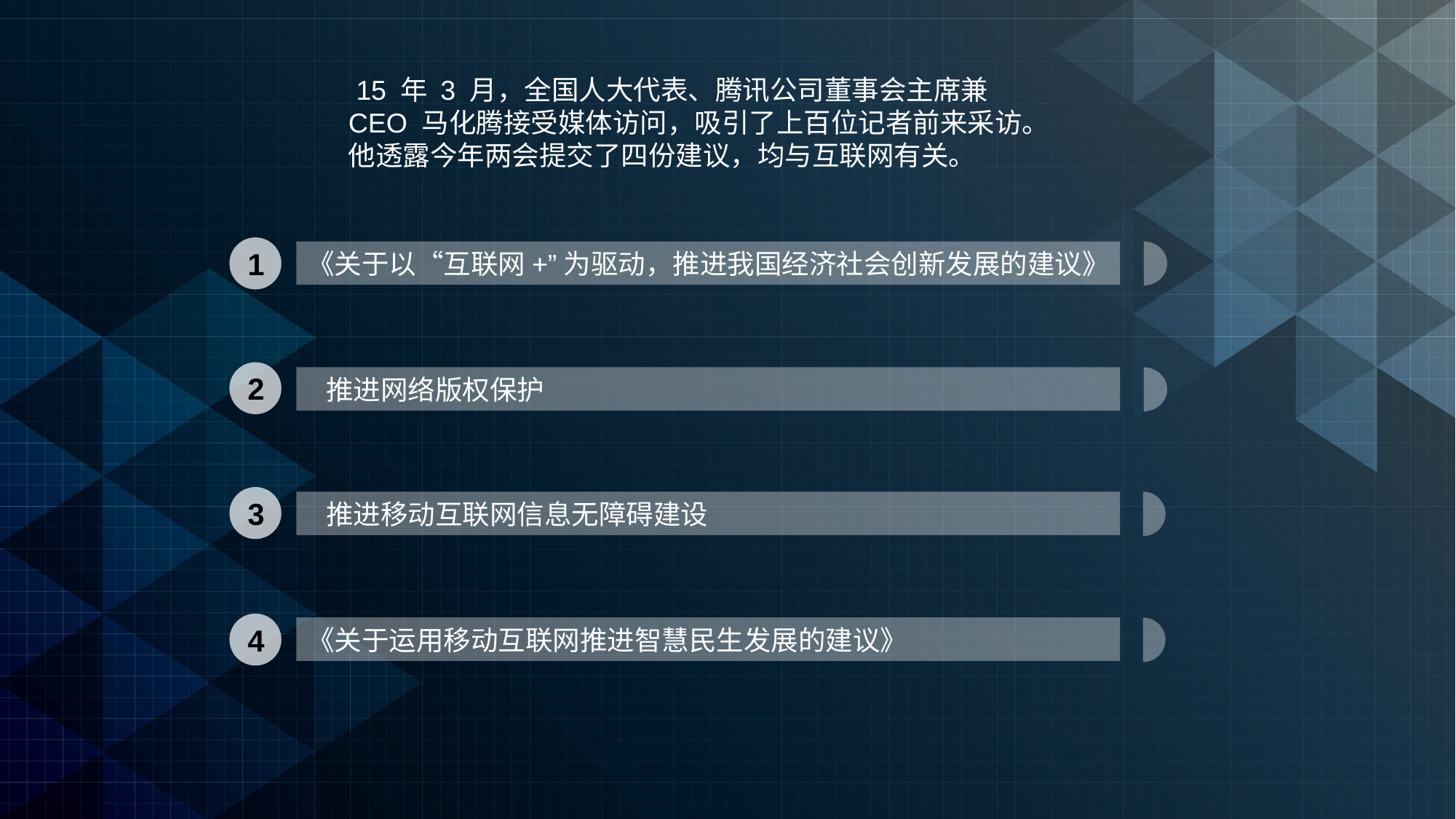

15 年 3 月，全国人大代表、腾讯公司董事会主席兼 CEO 马化腾接受媒体访问，吸引了上百位记者前来采访。他透露今年两会提交了四份建议，均与互联网有关。
1
《关于以“互联网+”为驱动，推进我国经济社会创新发展的建议》

2
  推进网络版权保护

3
  推进移动互联网信息无障碍建设

4
《关于运用移动互联网推进智慧民生发展的建议》